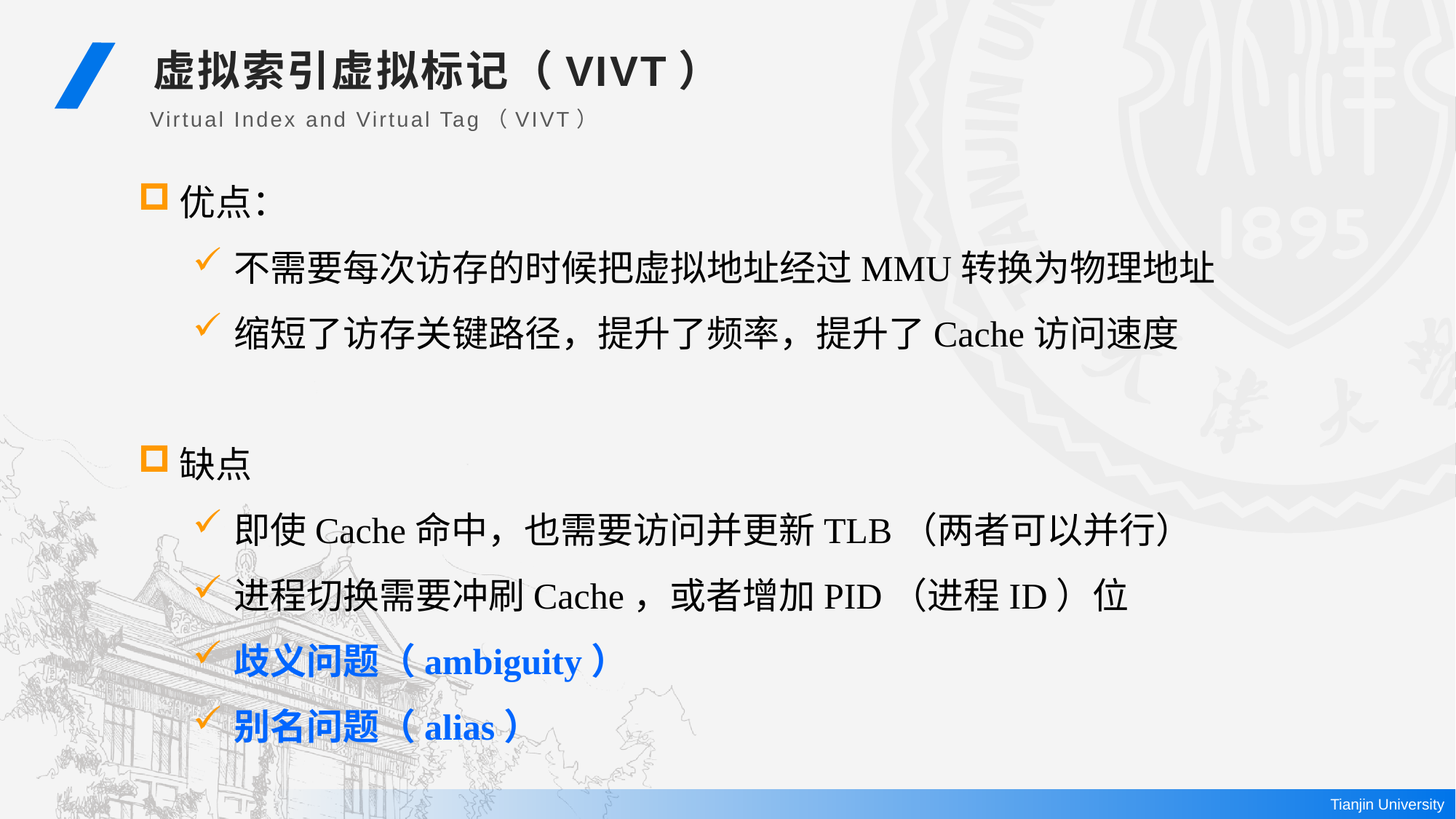

虚拟索引虚拟标记（VIVT）
Virtual Index and Virtual Tag（VIVT）
优点：
不需要每次访存的时候把虚拟地址经过MMU转换为物理地址
缩短了访存关键路径，提升了频率，提升了Cache访问速度

缺点
即使Cache命中，也需要访问并更新TLB（两者可以并行）
进程切换需要冲刷Cache，或者增加PID（进程ID）位
歧义问题（ambiguity）
别名问题（alias）